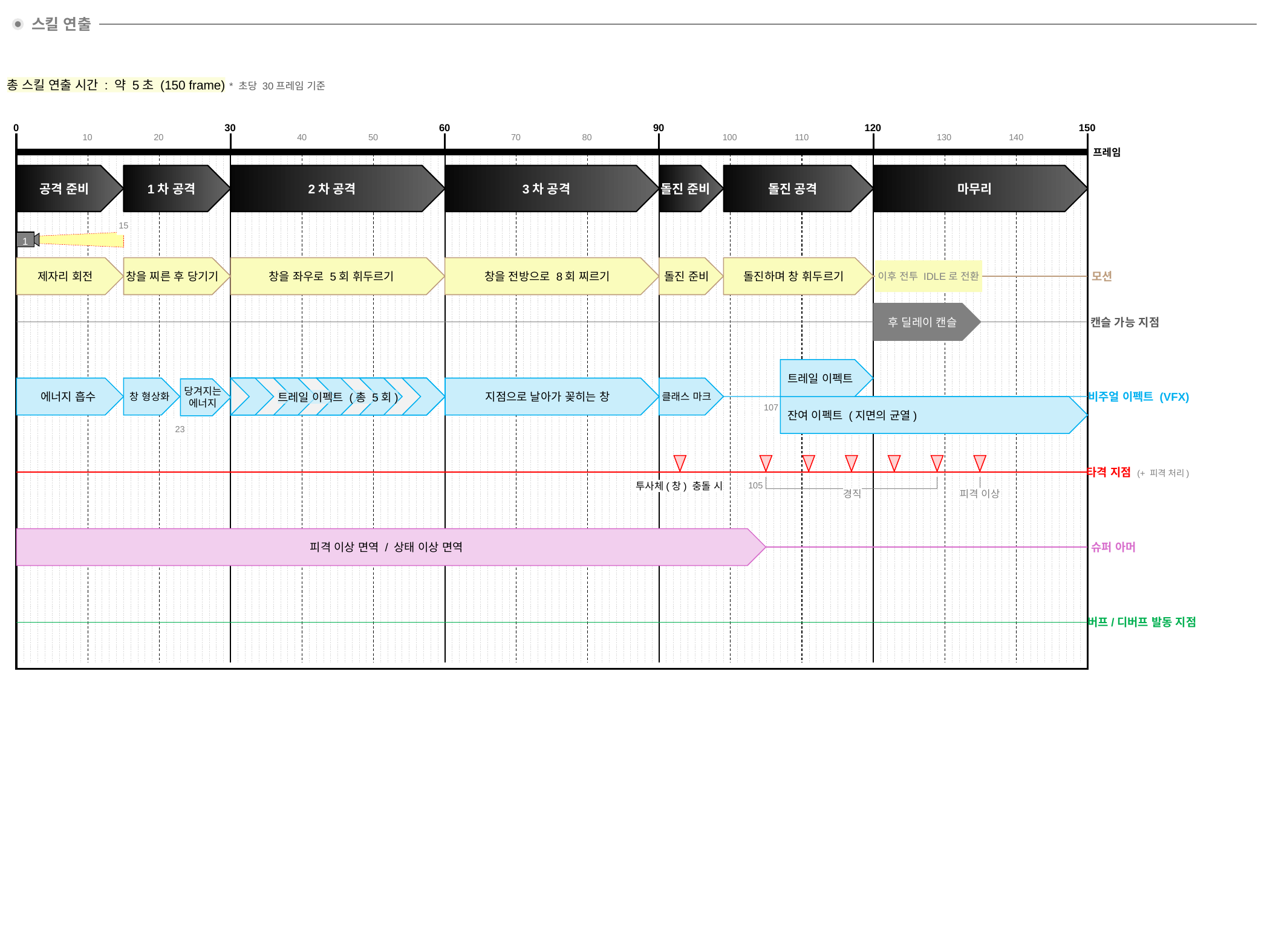

스킬 연출

총 스킬 연출 시간 : 약 5초 (150 frame)
* 초당 30프레임 기준
90
150
120
0
30
60
70
80
130
140
100
110
10
20
40
50
프레임

공격 준비
1차 공격
2차 공격
3차 공격
돌진 준비
돌진 공격
마무리
15

1

제자리 회전
창을 찌른 후 당기기
창을 좌우로 5회 휘두르기
창을 전방으로 8회 찌르기
돌진 준비
돌진하며 창 휘두르기
이후 전투 IDLE로 전환
모션
후 딜레이 캔슬
캔슬 가능 지점

트레일 이펙트

잔여 이펙트 (지면의 균열)
 에너지 흡수

창 형상화
트레일 이펙트

트레일 이펙트 (총 5회)
지점으로 날아가 꽂히는 창
클래스 마크

당겨지는
에너지
비주얼 이펙트 (VFX)
107
23

투사체(창) 충돌 시

105
피격 이상

경직
타격 지점 (+ 피격 처리)
피격 이상 면역 / 상태 이상 면역
슈퍼 아머
버프/디버프 발동 지점